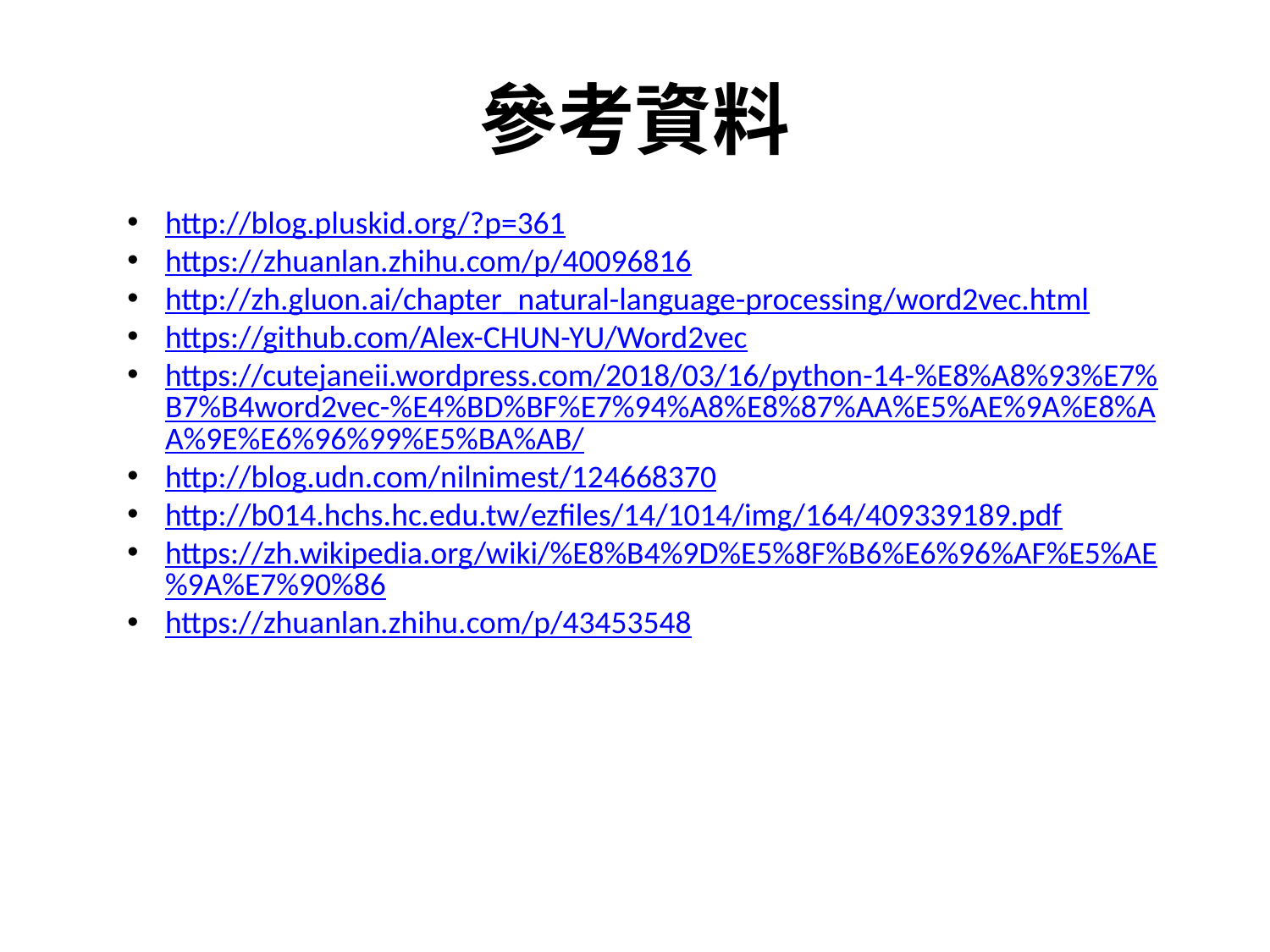

# 參考資料
http://blog.pluskid.org/?p=361
https://zhuanlan.zhihu.com/p/40096816
http://zh.gluon.ai/chapter_natural-language-processing/word2vec.html
https://github.com/Alex-CHUN-YU/Word2vec
https://cutejaneii.wordpress.com/2018/03/16/python-14-%E8%A8%93%E7%B7%B4word2vec-%E4%BD%BF%E7%94%A8%E8%87%AA%E5%AE%9A%E8%AA%9E%E6%96%99%E5%BA%AB/
http://blog.udn.com/nilnimest/124668370
http://b014.hchs.hc.edu.tw/ezfiles/14/1014/img/164/409339189.pdf
https://zh.wikipedia.org/wiki/%E8%B4%9D%E5%8F%B6%E6%96%AF%E5%AE%9A%E7%90%86
https://zhuanlan.zhihu.com/p/43453548